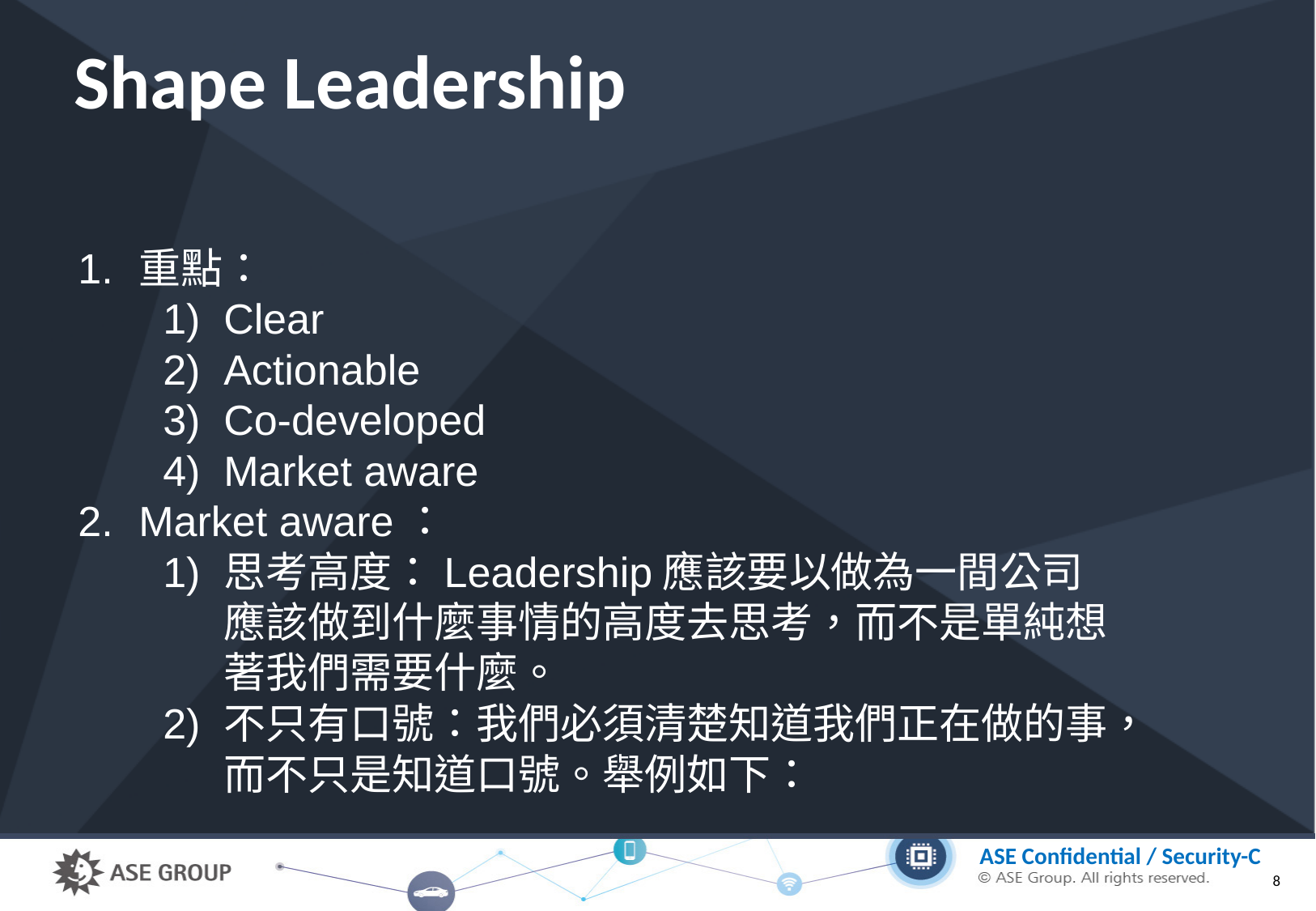

# Shape Leadership
重點：
Clear
Actionable
Co-developed
Market aware
Market aware：
思考高度：Leadership應該要以做為一間公司應該做到什麼事情的高度去思考，而不是單純想著我們需要什麼。
不只有口號：我們必須清楚知道我們正在做的事，而不只是知道口號。舉例如下：